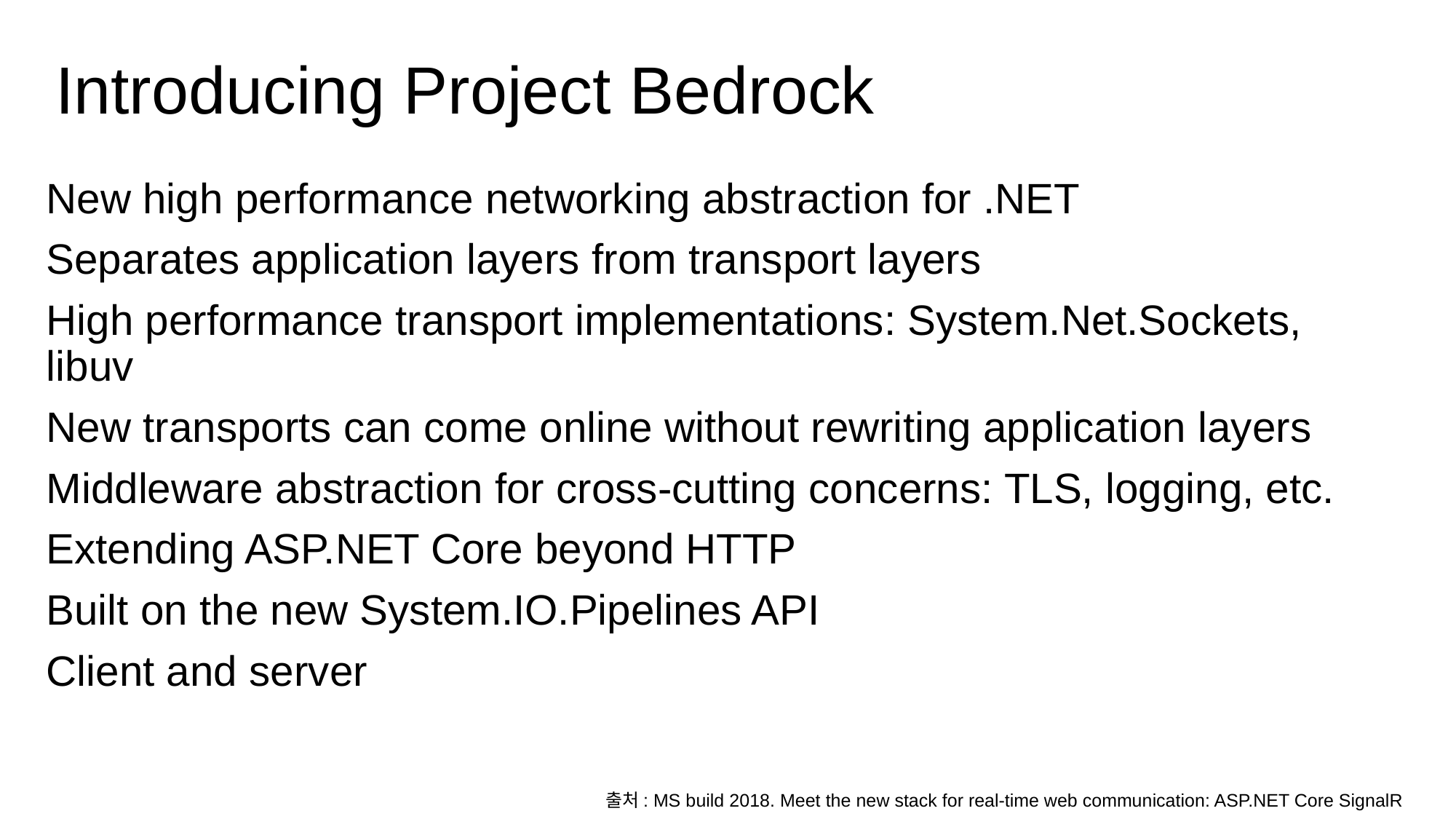

# Introducing Project Bedrock
New high performance networking abstraction for .NET
Separates application layers from transport layers
High performance transport implementations: System.Net.Sockets, libuv
New transports can come online without rewriting application layers
Middleware abstraction for cross-cutting concerns: TLS, logging, etc.
Extending ASP.NET Core beyond HTTP
Built on the new System.IO.Pipelines API
Client and server
출처: MS build 2018. Meet the new stack for real-time web communication: ASP.NET Core SignalR